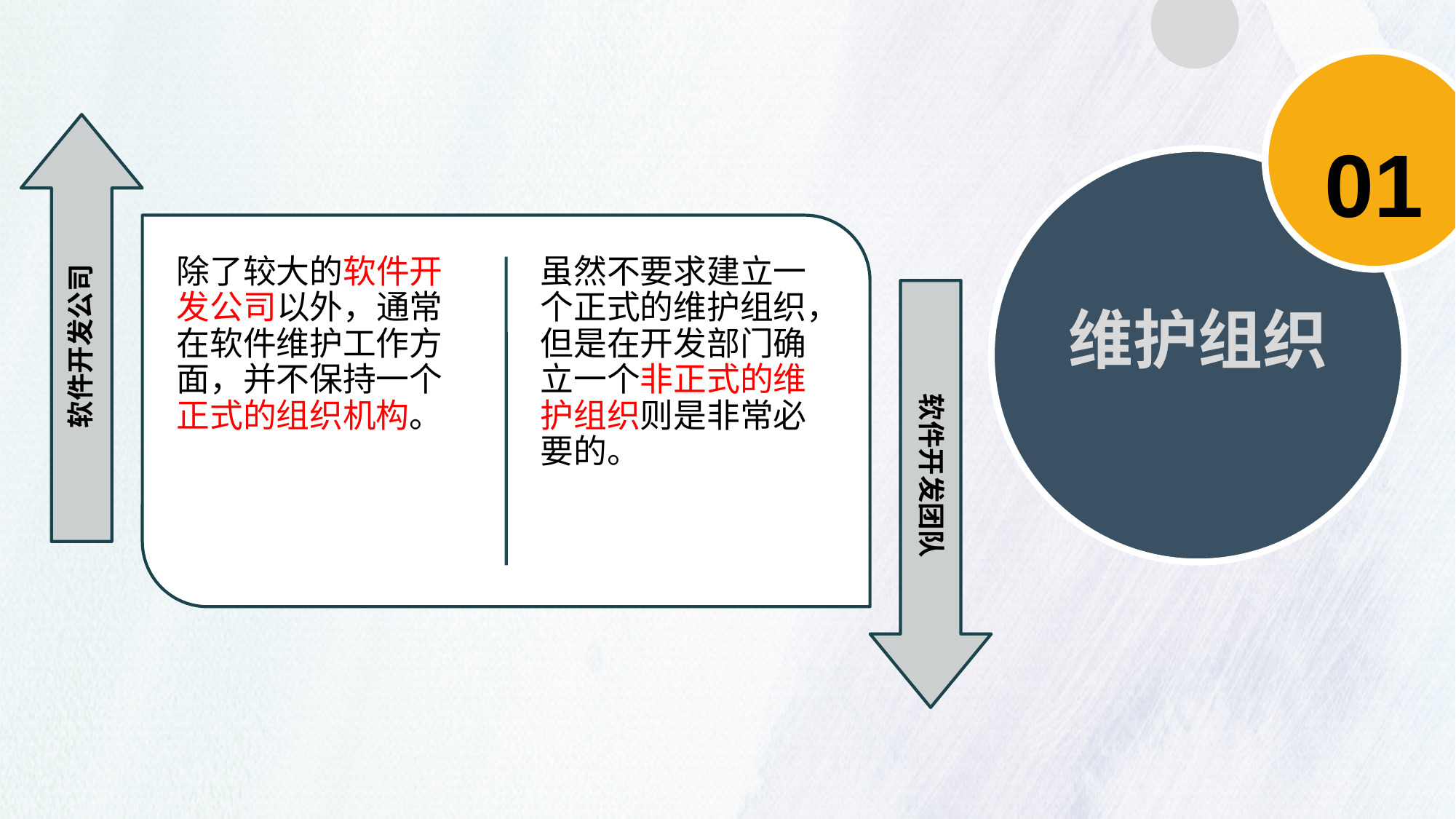

01
除了较大的软件开发公司以外，通常在软件维护工作方面，并不保持一个正式的组织机构。
虽然不要求建立一个正式的维护组织，但是在开发部门确立一个非正式的维护组织则是非常必要的。
软件开发公司
软件开发团队

维护组织